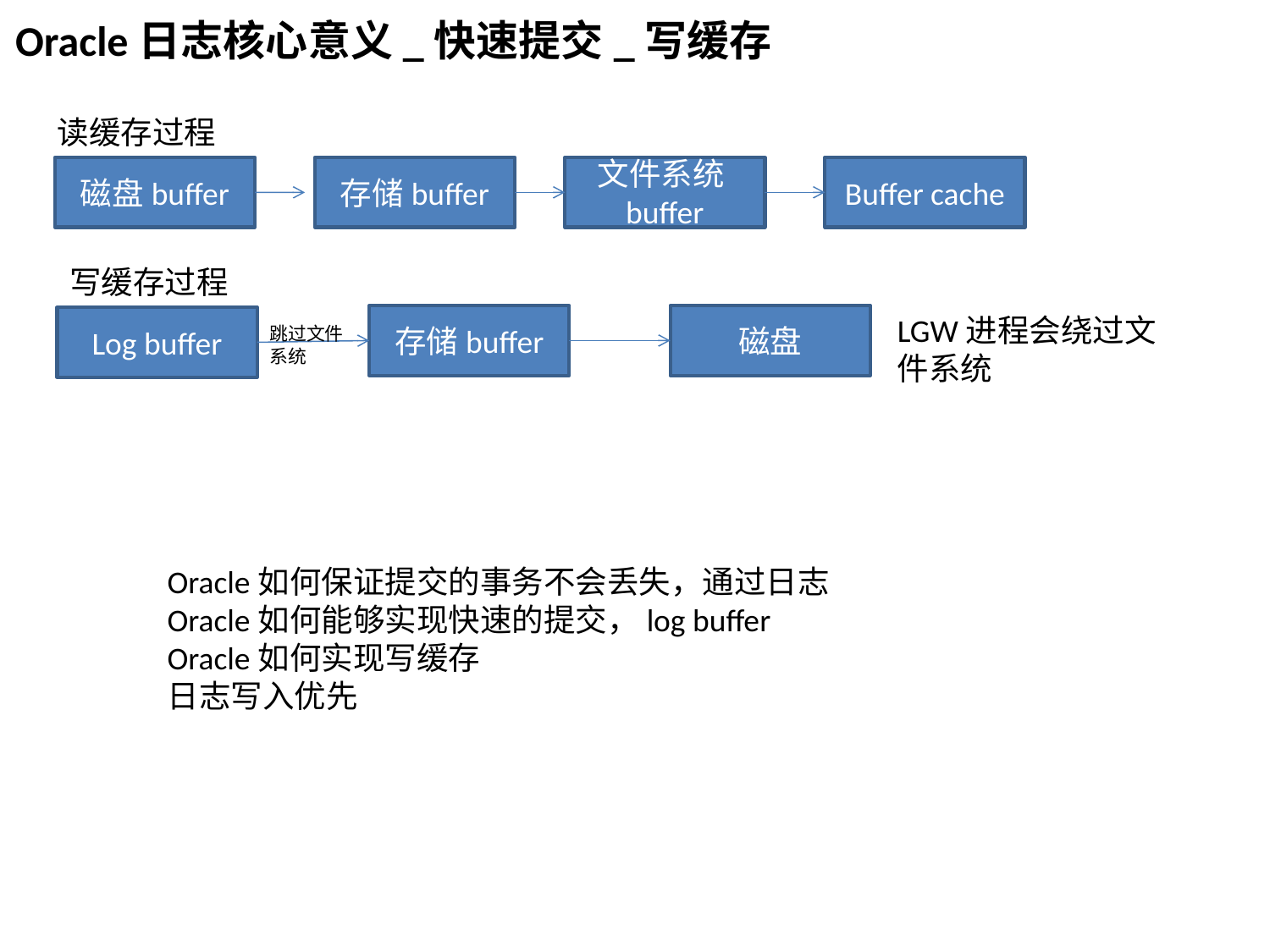

Oracle日志核心意义_快速提交_写缓存
读缓存过程
磁盘buffer
存储buffer
文件系统buffer
Buffer cache
写缓存过程
LGW进程会绕过文件系统
存储buffer
磁盘
Log buffer
跳过文件系统
Oracle如何保证提交的事务不会丢失，通过日志
Oracle如何能够实现快速的提交，log buffer
Oracle如何实现写缓存
日志写入优先